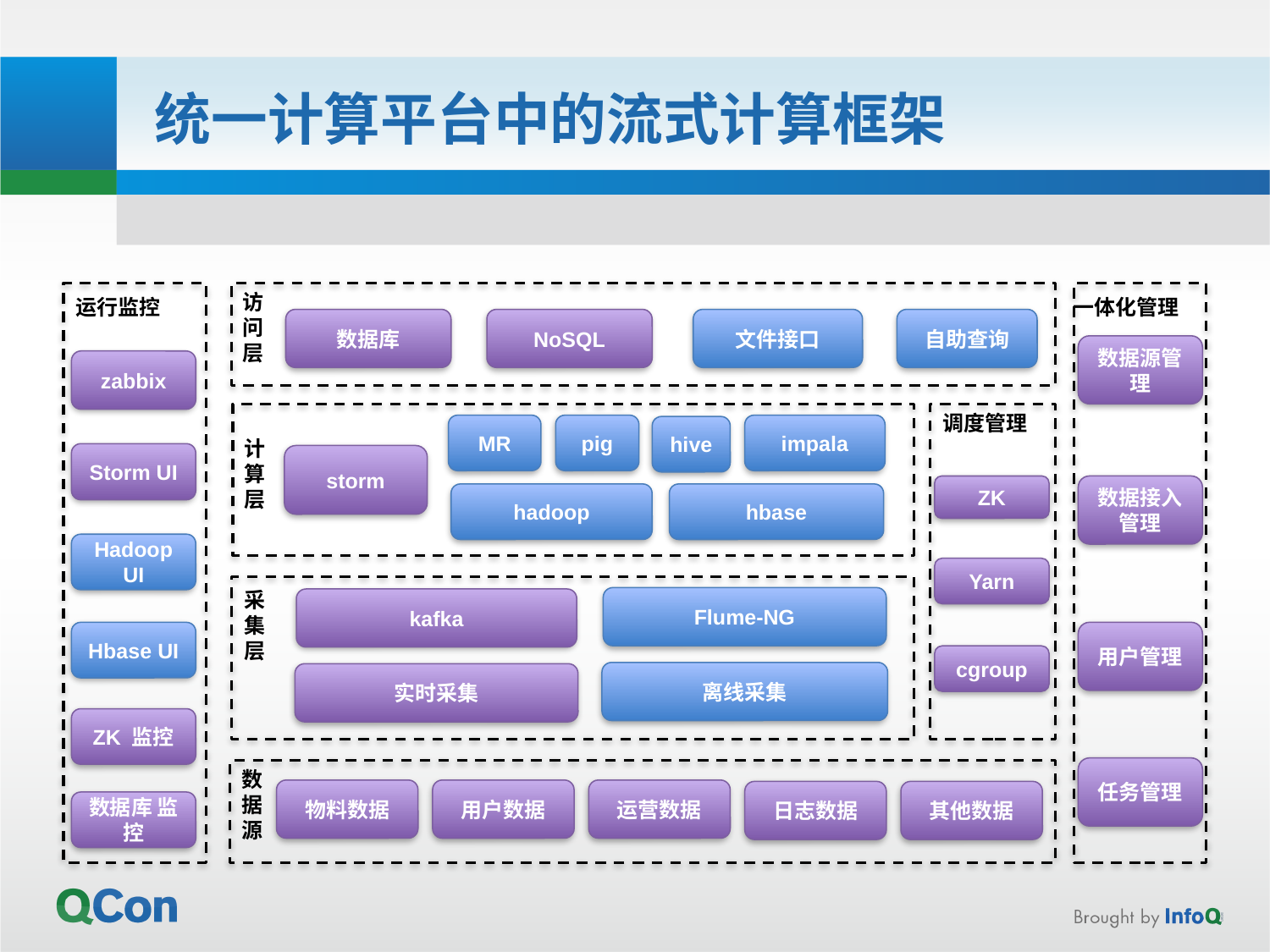

# 统一计算平台中的流式计算框架

访问层

一体化管理
运行监控
数据库
NoSQL
文件接口
自助查询
数据源管理
zabbix

调度管理
MR
pig
impala
hive
计算层
Storm UI
storm
ZK
数据接入管理
hadoop
hbase
Hadoop UI
Yarn

采集层
Flume-NG
kafka
Hbase UI
用户管理
cgroup
离线采集
实时采集
ZK 监控
任务管理
数据源

物料数据
用户数据
运营数据
日志数据
其他数据
数据库 监控